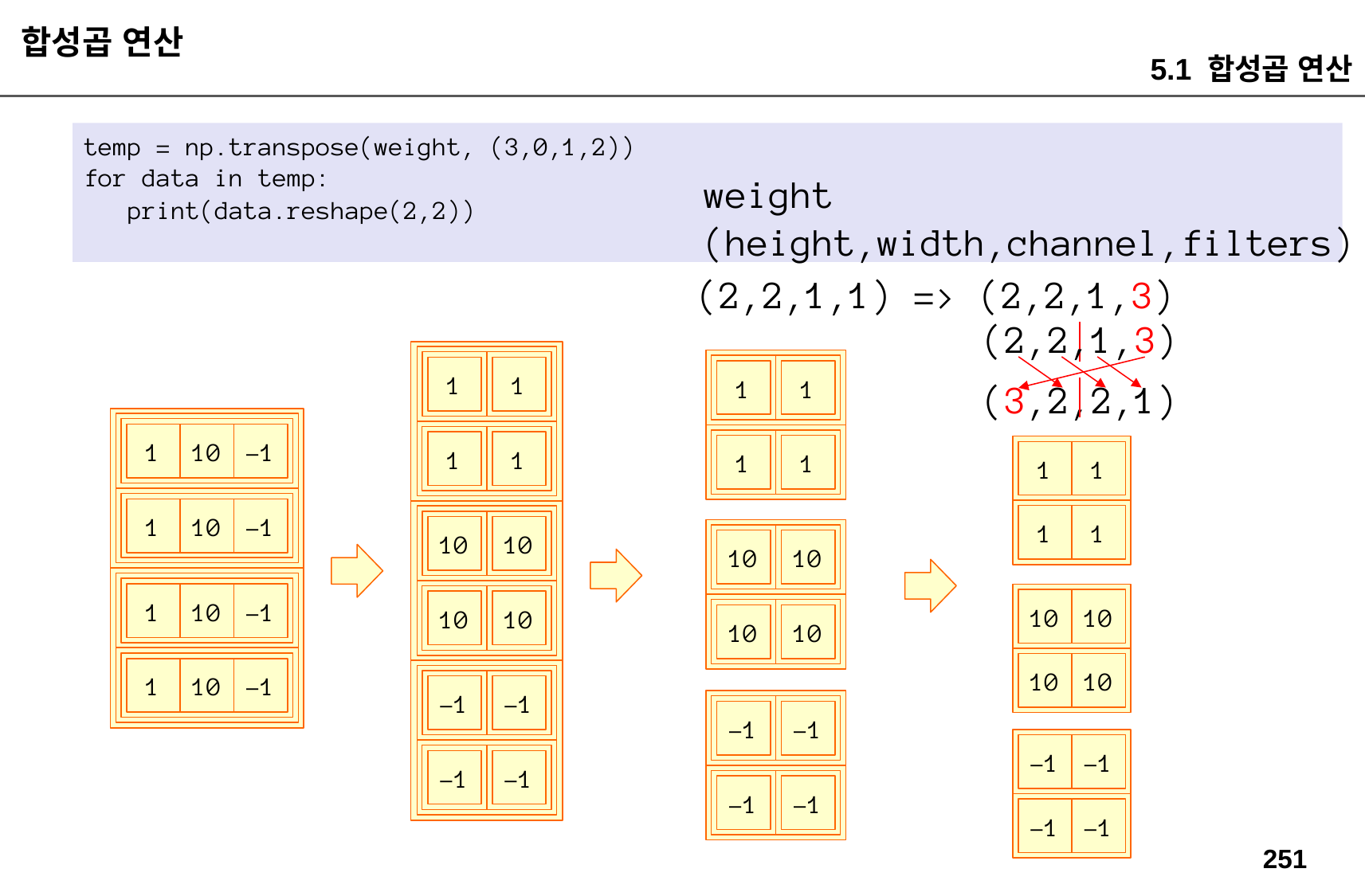

합성곱 연산
5.1 합성곱 연산
temp = np.transpose(weight, (3,0,1,2))
for data in temp:
   print(data.reshape(2,2))

weight
(height,width,channel,filters)
(2,2,1,1) => (2,2,1,3)
(2,2,1,3)

1
1
1
1
(3,2,2,1)

1
10
-1

1
1
1
1

1
1

1
10
-1

1
1

10
10

10
10

1
10
-1

10
10
10
10

10
10

10
10
1
10
-1

-1
-1

-1
-1

-1
-1

-1
-1

-1
-1

-1
-1